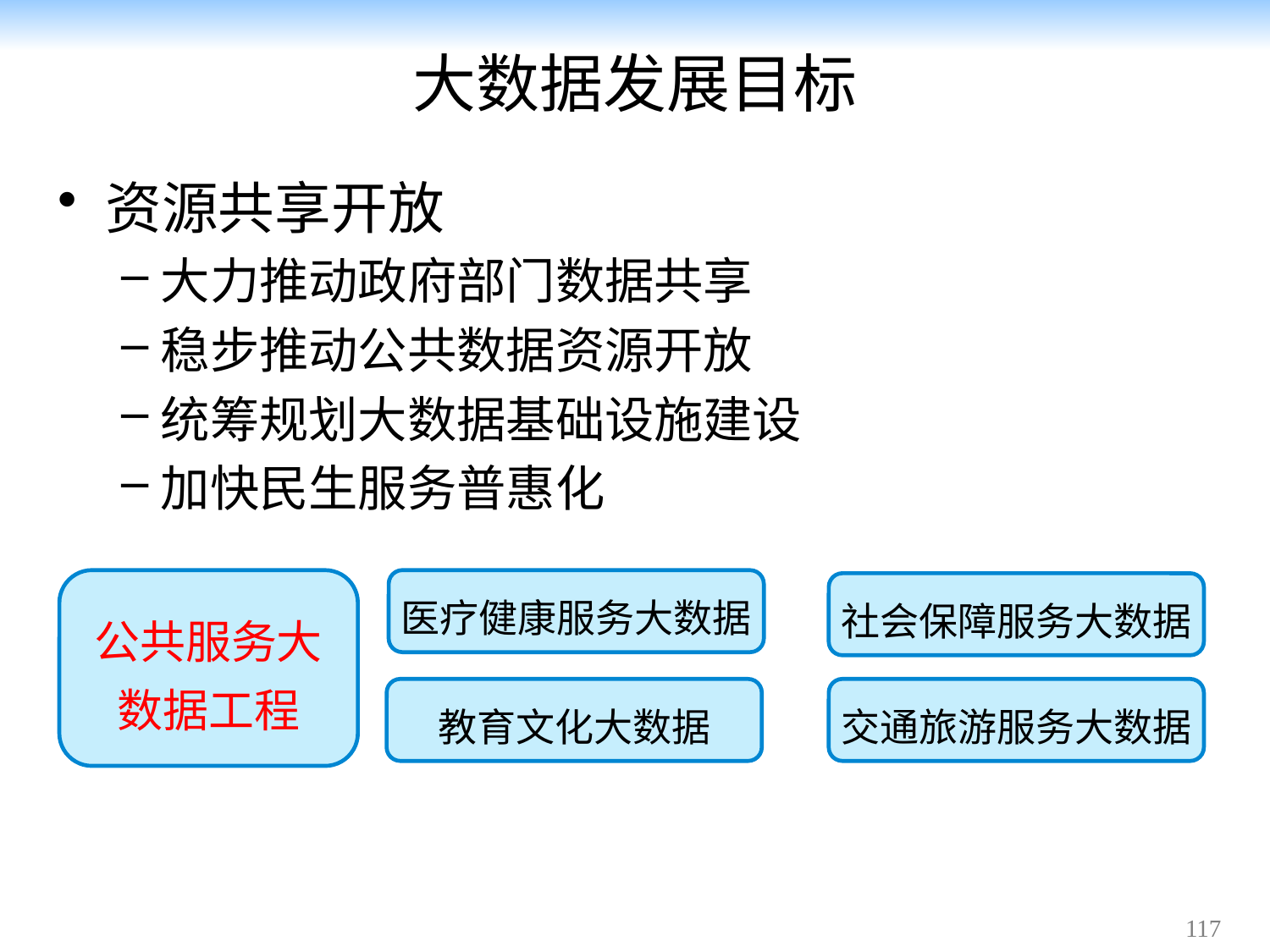

# 大数据发展目标
资源共享开放
大力推动政府部门数据共享
稳步推动公共数据资源开放
统筹规划大数据基础设施建设
加快民生服务普惠化
公共服务大数据工程
医疗健康服务大数据
社会保障服务大数据
教育文化大数据
交通旅游服务大数据